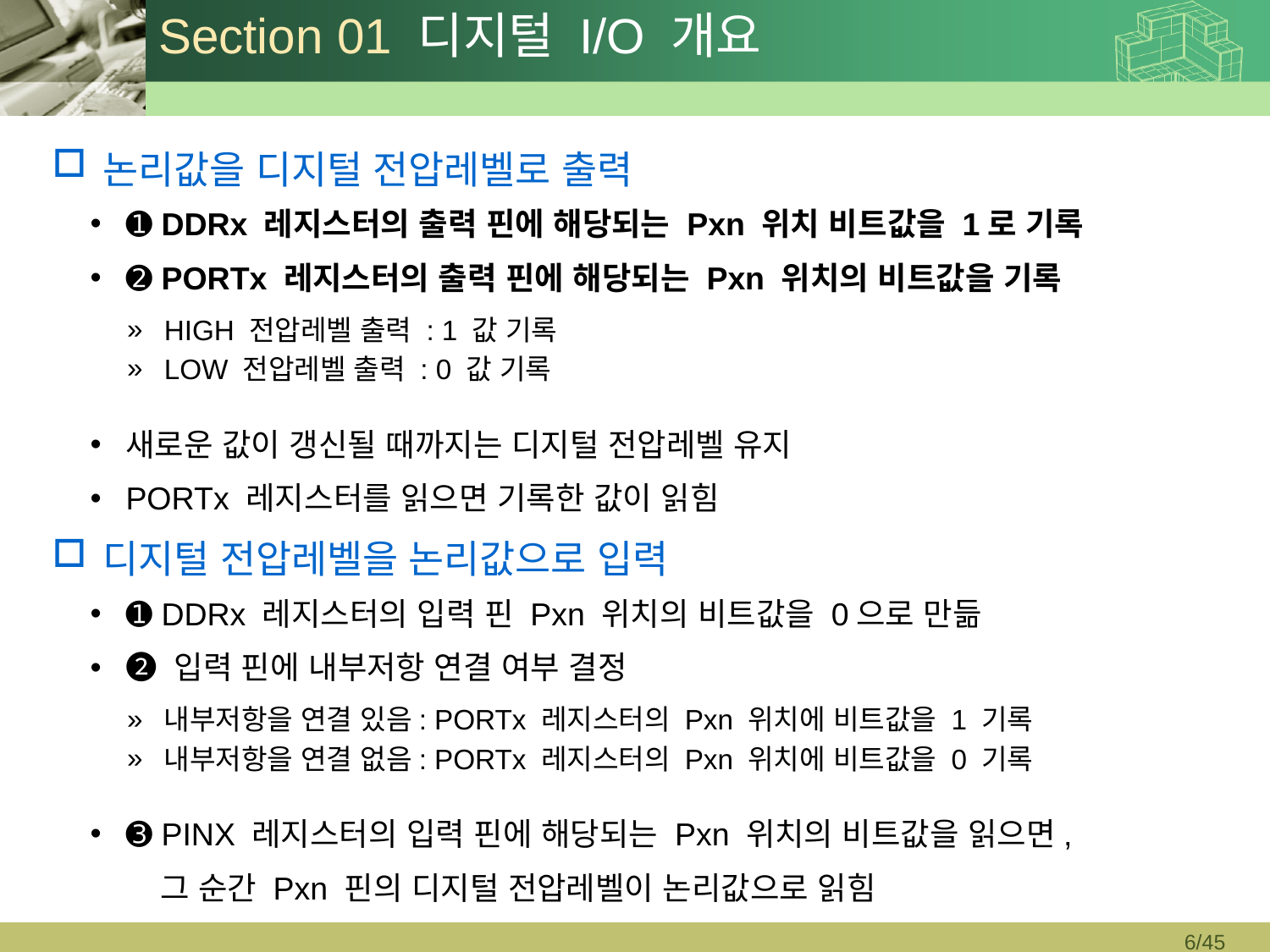

# Section 01 디지털 I/O 개요
논리값을 디지털 전압레벨로 출력
➊ DDRx 레지스터의 출력 핀에 해당되는 Pxn 위치 비트값을 1로 기록
➋ PORTx 레지스터의 출력 핀에 해당되는 Pxn 위치의 비트값을 기록
HIGH 전압레벨 출력 : 1 값 기록
LOW 전압레벨 출력 : 0 값 기록
새로운 값이 갱신될 때까지는 디지털 전압레벨 유지
PORTx 레지스터를 읽으면 기록한 값이 읽힘
디지털 전압레벨을 논리값으로 입력
➊ DDRx 레지스터의 입력 핀 Pxn 위치의 비트값을 0으로 만듦
➋ 입력 핀에 내부저항 연결 여부 결정
내부저항을 연결 있음: PORTx 레지스터의 Pxn 위치에 비트값을 1 기록
내부저항을 연결 없음: PORTx 레지스터의 Pxn 위치에 비트값을 0 기록
➌ PINX 레지스터의 입력 핀에 해당되는 Pxn 위치의 비트값을 읽으면,
       그 순간 Pxn 핀의 디지털 전압레벨이 논리값으로 읽힘